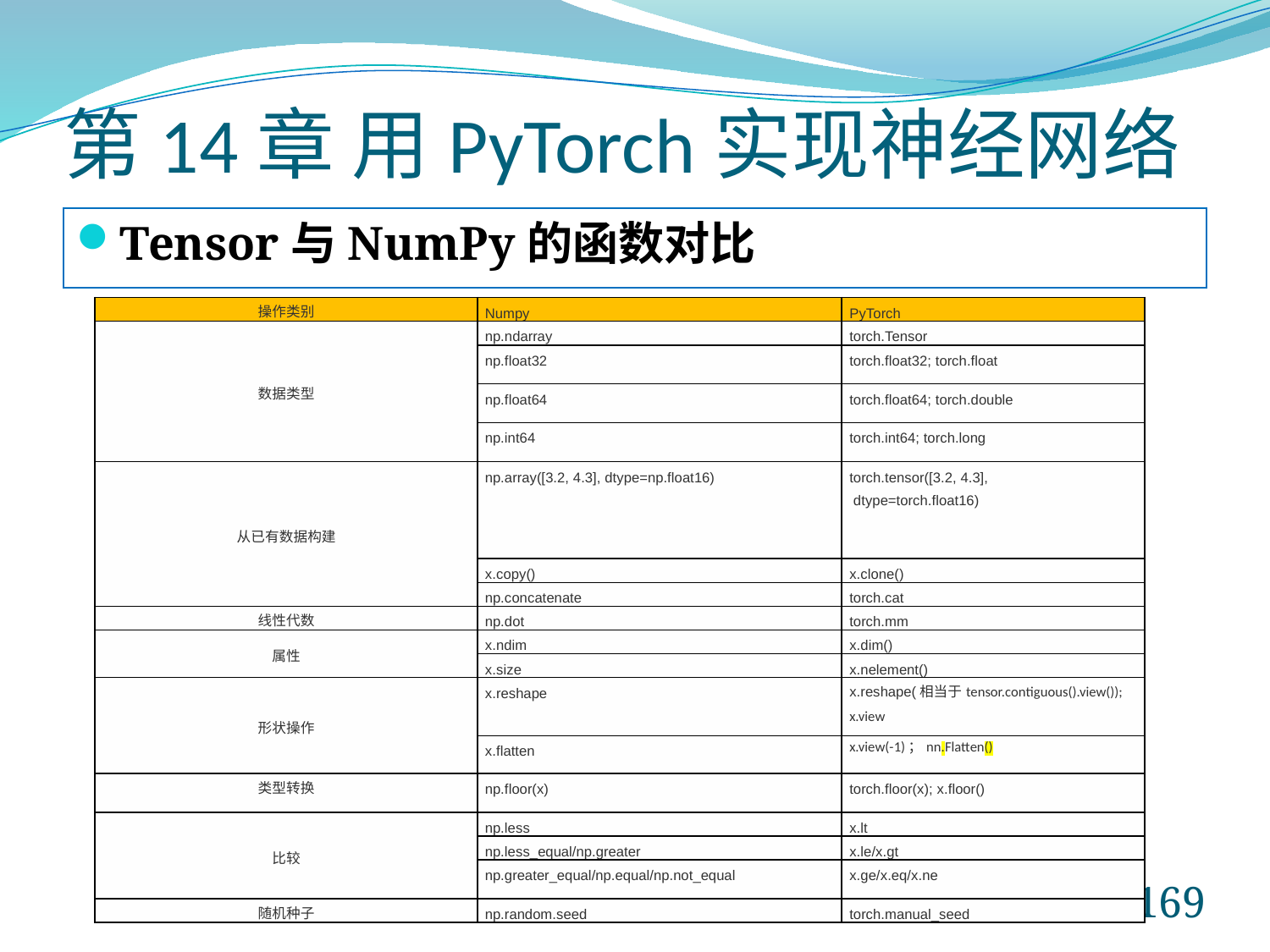

# 第14章 用PyTorch实现神经网络
Tensor与NumPy的函数对比

| 操作类别 | Numpy | PyTorch |
| --- | --- | --- |
| 数据类型 | np.ndarray | torch.Tensor |
|  | np.float32 | torch.float32; torch.float |
|  | np.float64 | torch.float64; torch.double |
|  | np.int64 | torch.int64; torch.long |
| 从已有数据构建 | np.array([3.2, 4.3], dtype=np.float16) | torch.tensor([3.2, 4.3], dtype=torch.float16) |
|  | x.copy() | x.clone() |
|  | np.concatenate | torch.cat |
| 线性代数 | np.dot | torch.mm |
| 属性 | x.ndim | x.dim() |
|  | x.size | x.nelement() |
| 形状操作 | x.reshape | x.reshape(相当于tensor.contiguous().view()); x.view |
|  | x.flatten | x.view(-1)；nn.Flatten() |
| 类型转换 | np.floor(x) | torch.floor(x); x.floor() |
| 比较 | np.less | x.lt |
|  | np.less\_equal/np.greater | x.le/x.gt |
|  | np.greater\_equal/np.equal/np.not\_equal | x.ge/x.eq/x.ne |
| 随机种子 | np.random.seed | torch.manual\_seed |
169